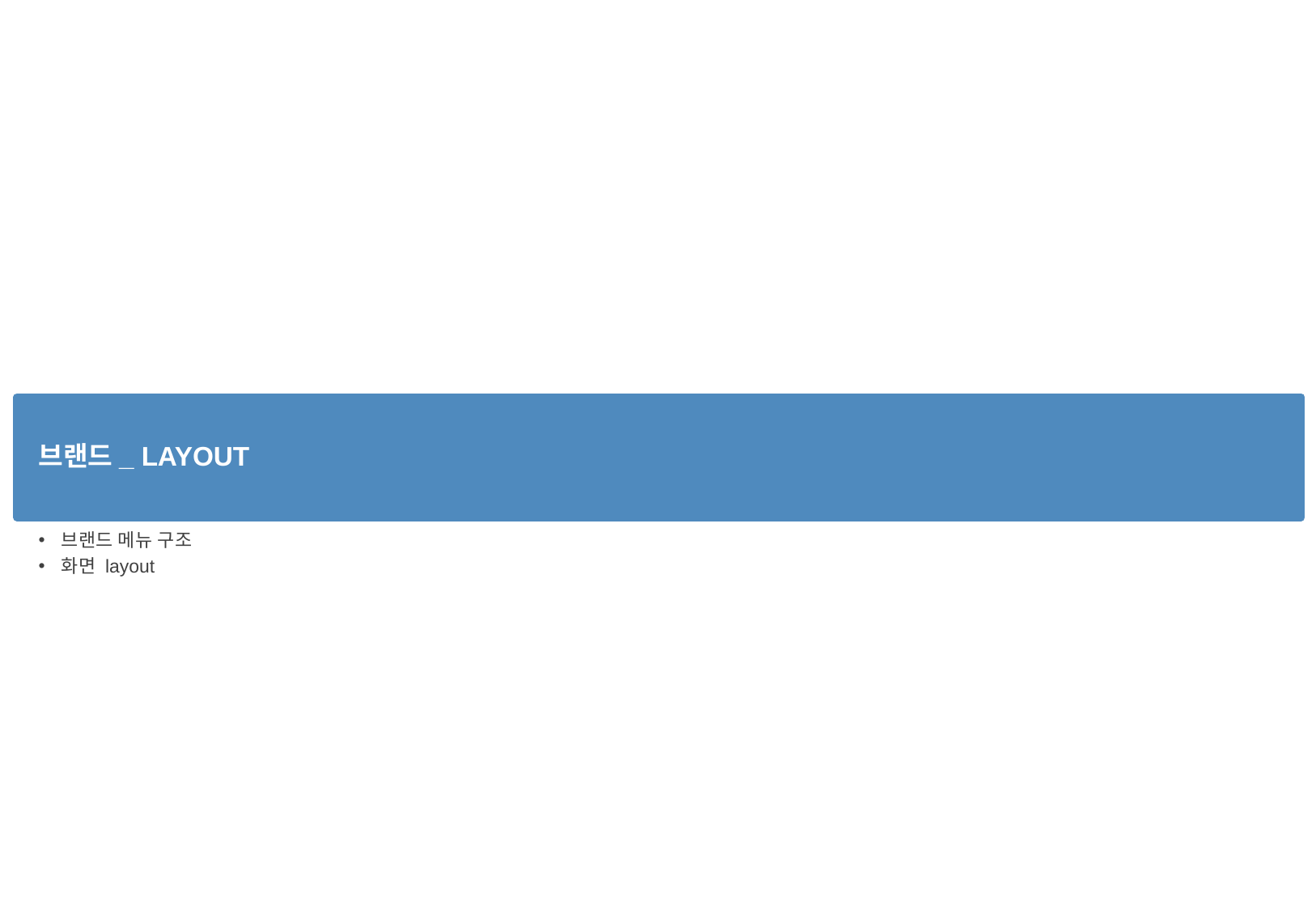

# 브랜드_ layout
브랜드 메뉴 구조
화면 layout